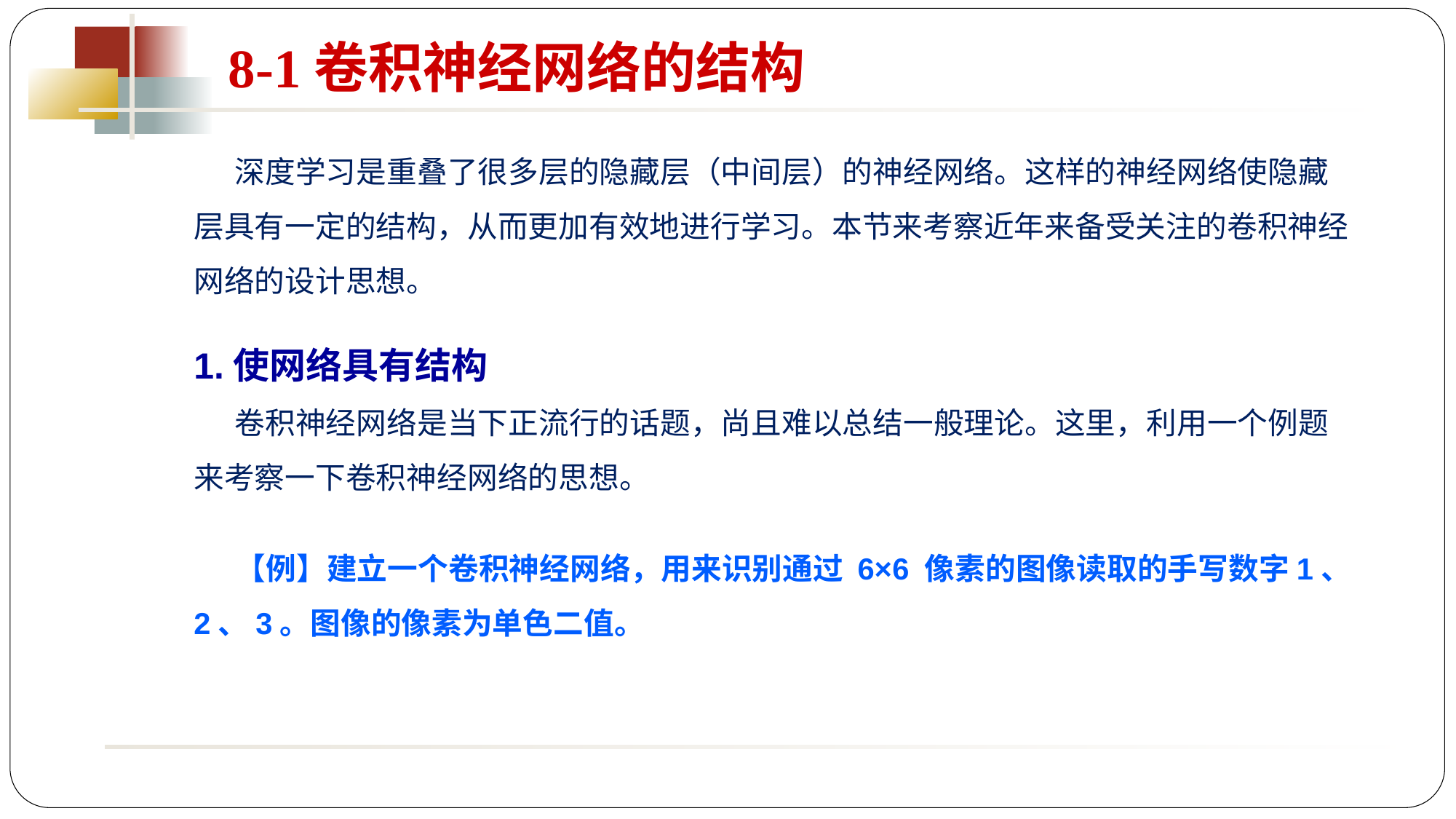

8-1卷积神经网络的结构

     深度学习是重叠了很多层的隐藏层（中间层）的神经网络。这样的神经网络使隐藏层具有一定的结构，从而更加有效地进行学习。本节来考察近年来备受关注的卷积神经网络的设计思想。
1.使网络具有结构
     卷积神经网络是当下正流行的话题，尚且难以总结一般理论。这里，利用一个例题来考察一下卷积神经网络的思想。

     【例】建立一个卷积神经网络，用来识别通过 6×6 像素的图像读取的手写数字1、2、3。图像的像素为单色二值。